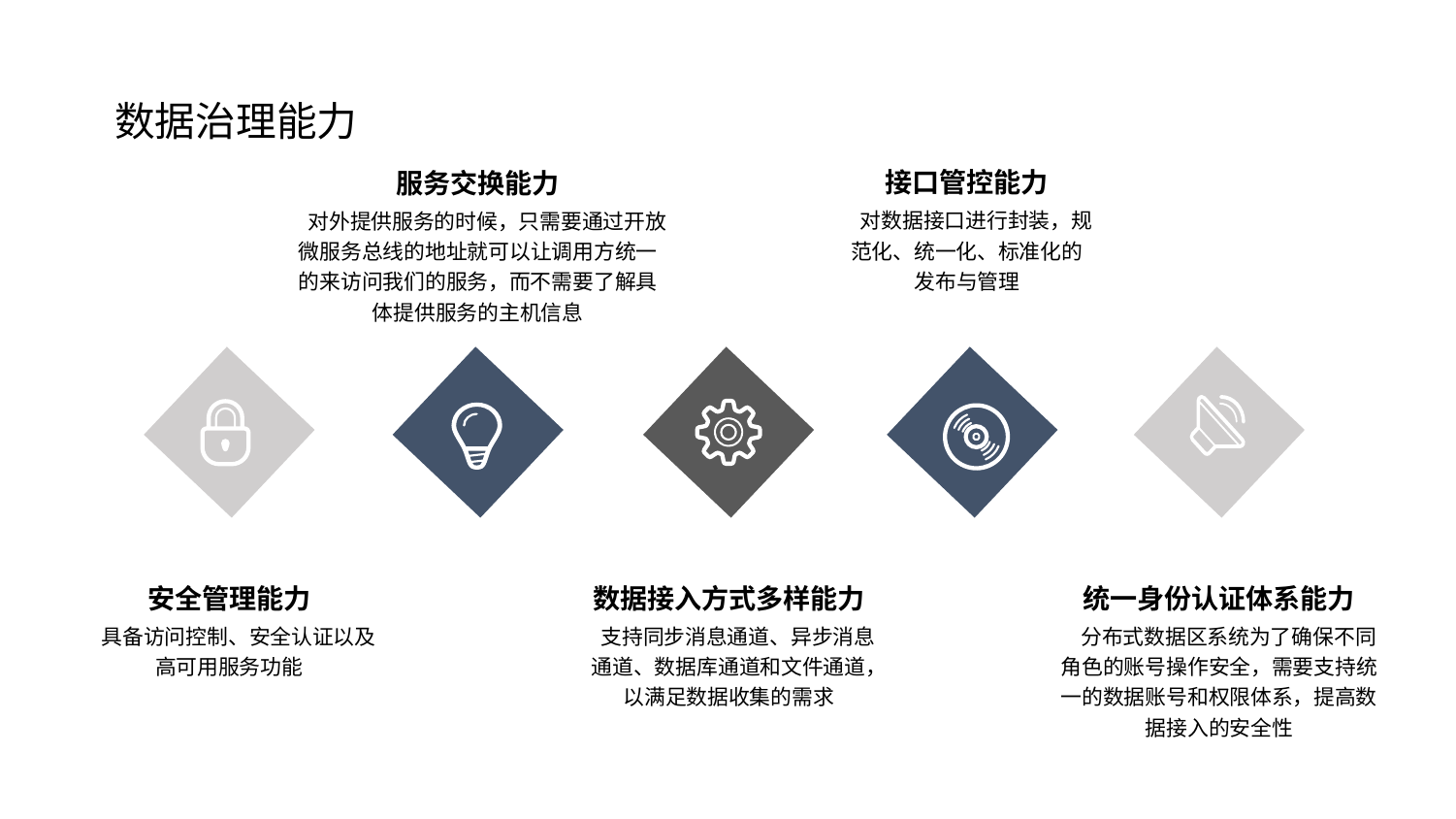

# 数据治理能力
接口管控能力
   对数据接口进行封装，规范化、统一化、标准化的发布与管理
服务交换能力
   对外提供服务的时候，只需要通过开放微服务总线的地址就可以让调用方统一的来访问我们的服务，而不需要了解具体提供服务的主机信息

数据接入方式多样能力
   支持同步消息通道、异步消息通道、数据库通道和文件通道，以满足数据收集的需求
统一身份认证体系能力
   分布式数据区系统为了确保不同角色的账号操作安全，需要支持统一的数据账号和权限体系，提高数据接入的安全性
安全管理能力
   具备访问控制、安全认证以及高可用服务功能